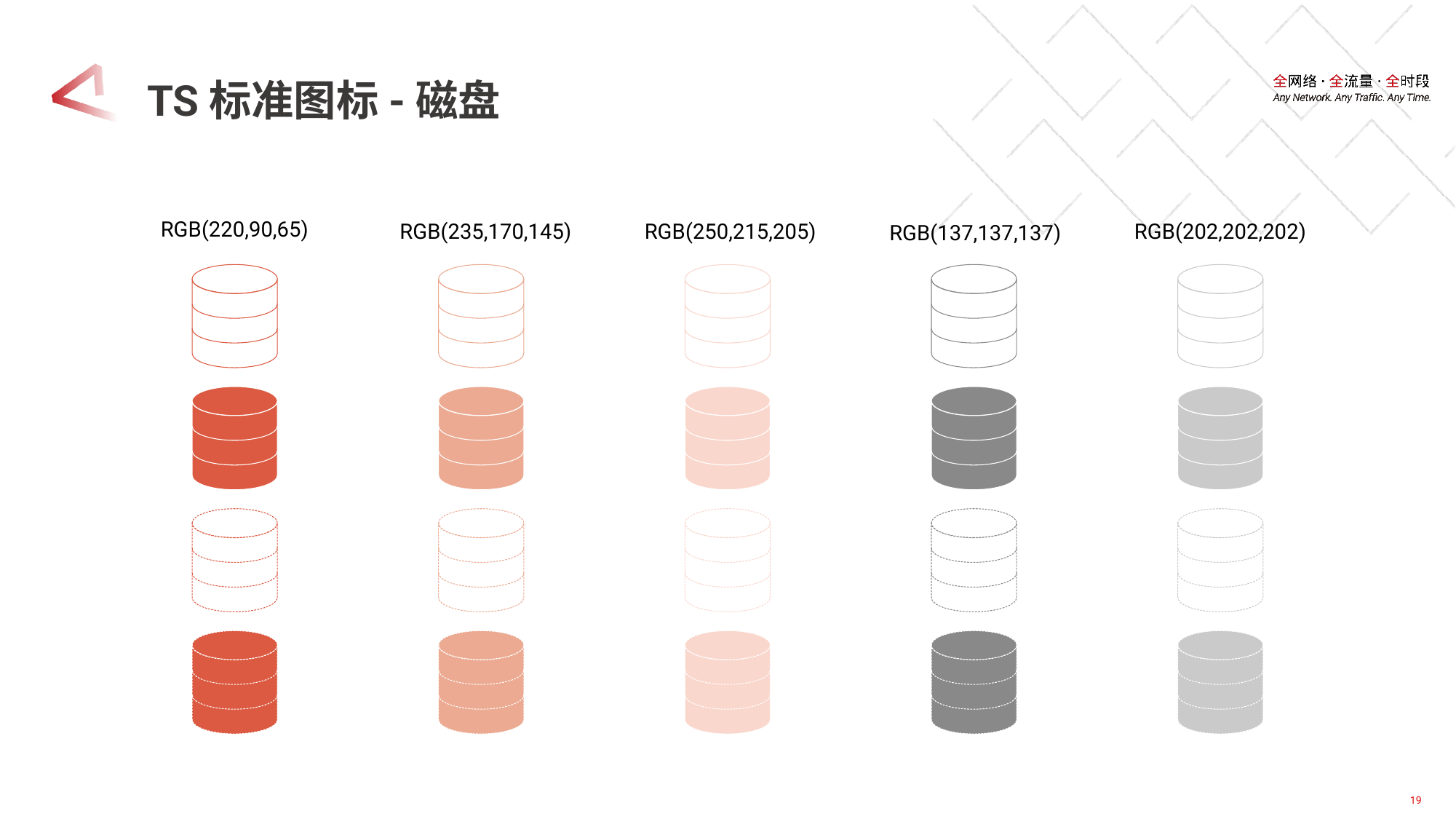

# TS标准图标-磁盘

RGB(220,90,65)
RGB(235,170,145)
RGB(202,202,202)
RGB(250,215,205)
RGB(137,137,137)